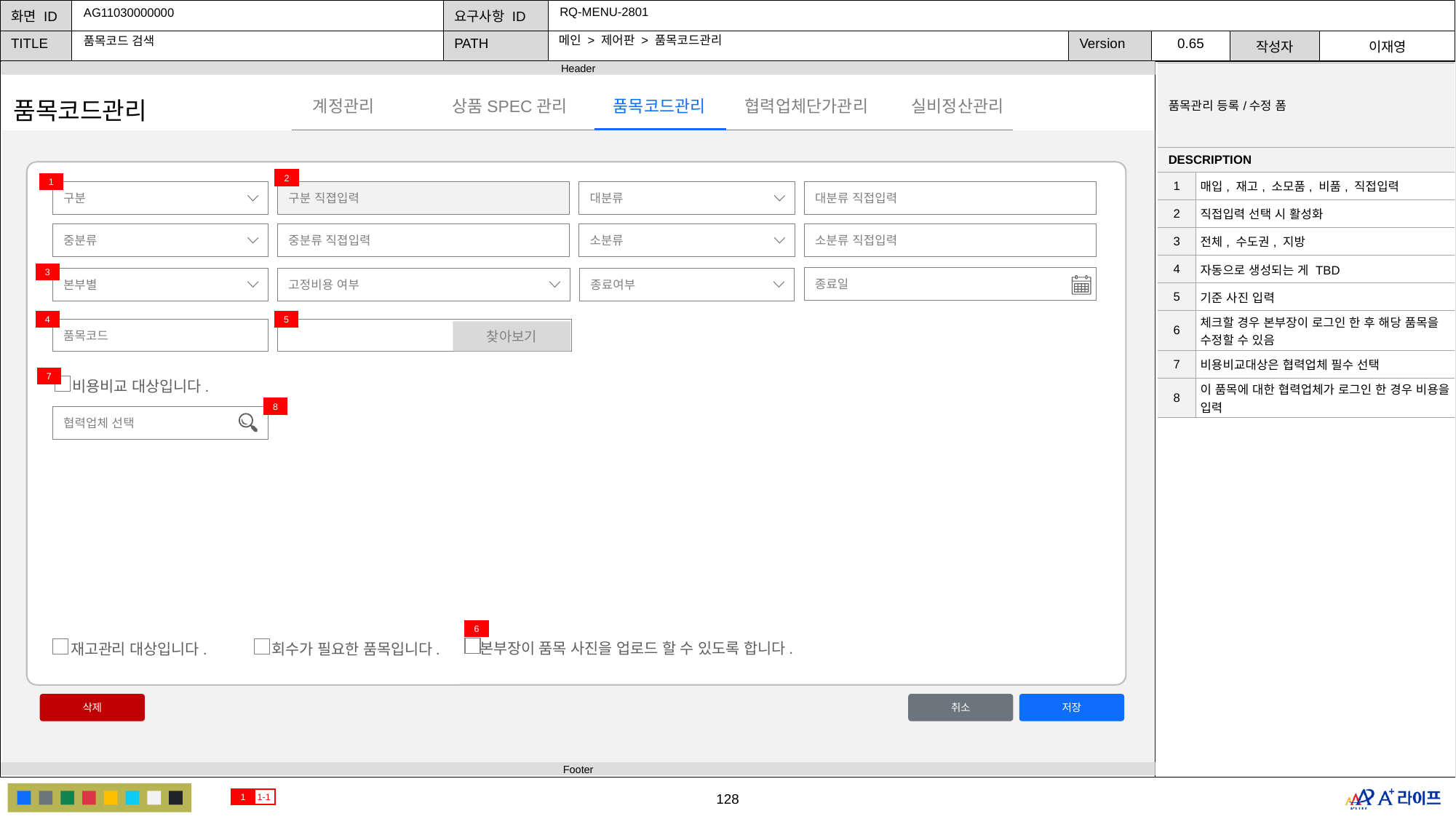

AG11030000000
RQ-MENU-2801
메인 > 제어판 > 품목코드관리
품목코드 검색
| 품목관리 등록/수정 폼 |  |
| --- | --- |
| DESCRIPTION |  |
| 1 | 매입, 재고, 소모품, 비품, 직접입력 |
| 2 | 직접입력 선택 시 활성화 |
| 3 | 전체, 수도권, 지방 |
| 4 | 자동으로 생성되는 게 TBD |
| 5 | 기준 사진 입력 |
| 6 | 체크할 경우 본부장이 로그인 한 후 해당 품목을 수정할 수 있음 |
| 7 | 비용비교대상은 협력업체 필수 선택 |
| 8 | 이 품목에 대한 협력업체가 로그인 한 경우 비용을 입력 |
상품SPEC관리
협력업체단가관리
계정관리
품목코드관리
실비정산관리
품목코드관리

2
1
구분 직졉입력
구분

대분류 직접입력
대분류

중분류 직졉입력
중분류

소분류 직접입력
소분류

3
종료일
본부별

고정비용 여부

종료여부

4
5
품목코드

찾아보기
7
비용비교 대상입니다.

8
협력업체 선택

6
본부장이 품목 사진을 업로드 할 수 있도록 합니다.

재고관리 대상입니다.

회수가 필요한 품목입니다.

삭제
취소
저장
1
1-1